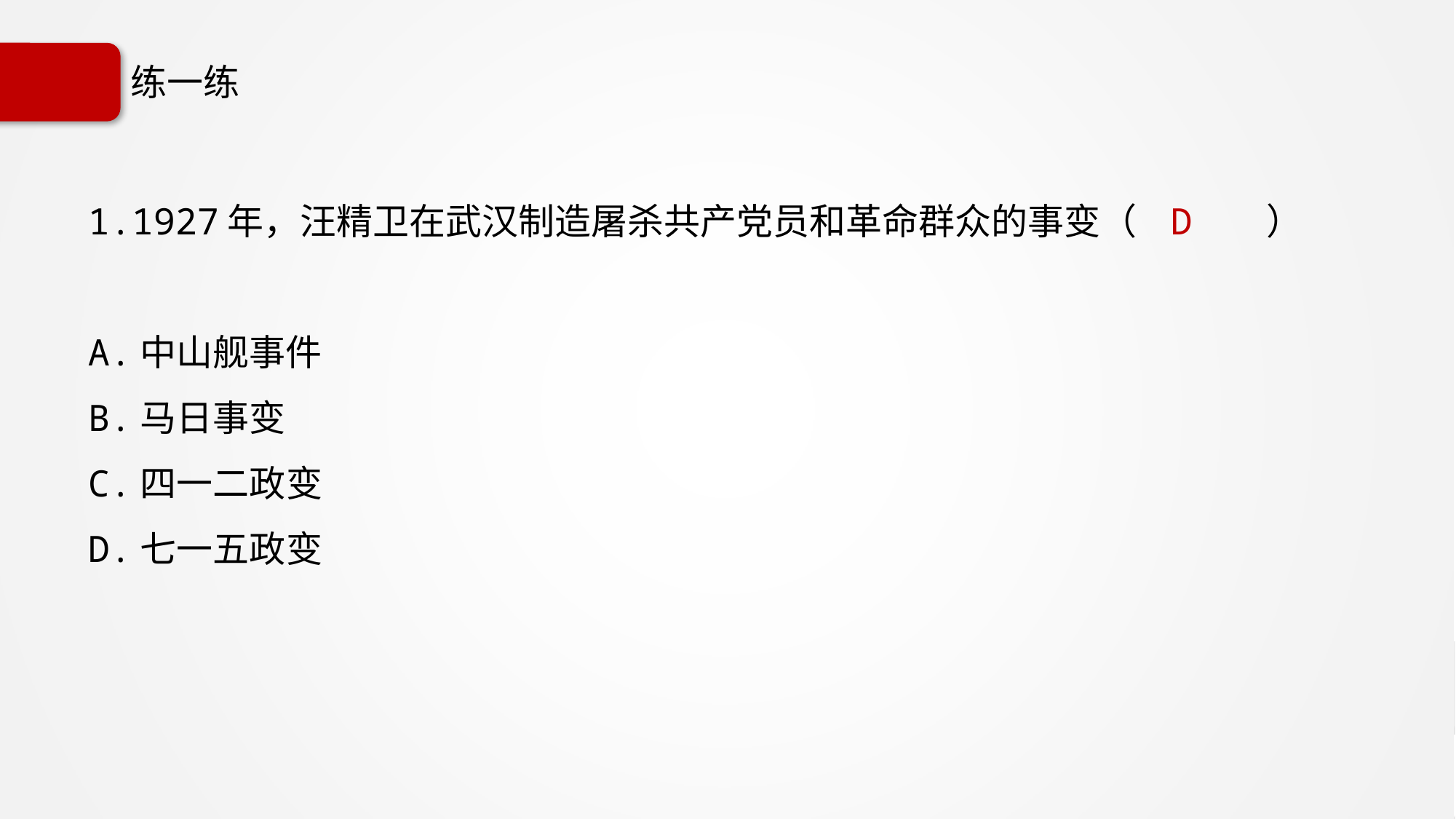

# 练一练
1.1927年，汪精卫在武汉制造屠杀共产党员和革命群众的事变（   D   ）

A.中山舰事件
B.马日事变
C.四一二政变
D.七一五政变